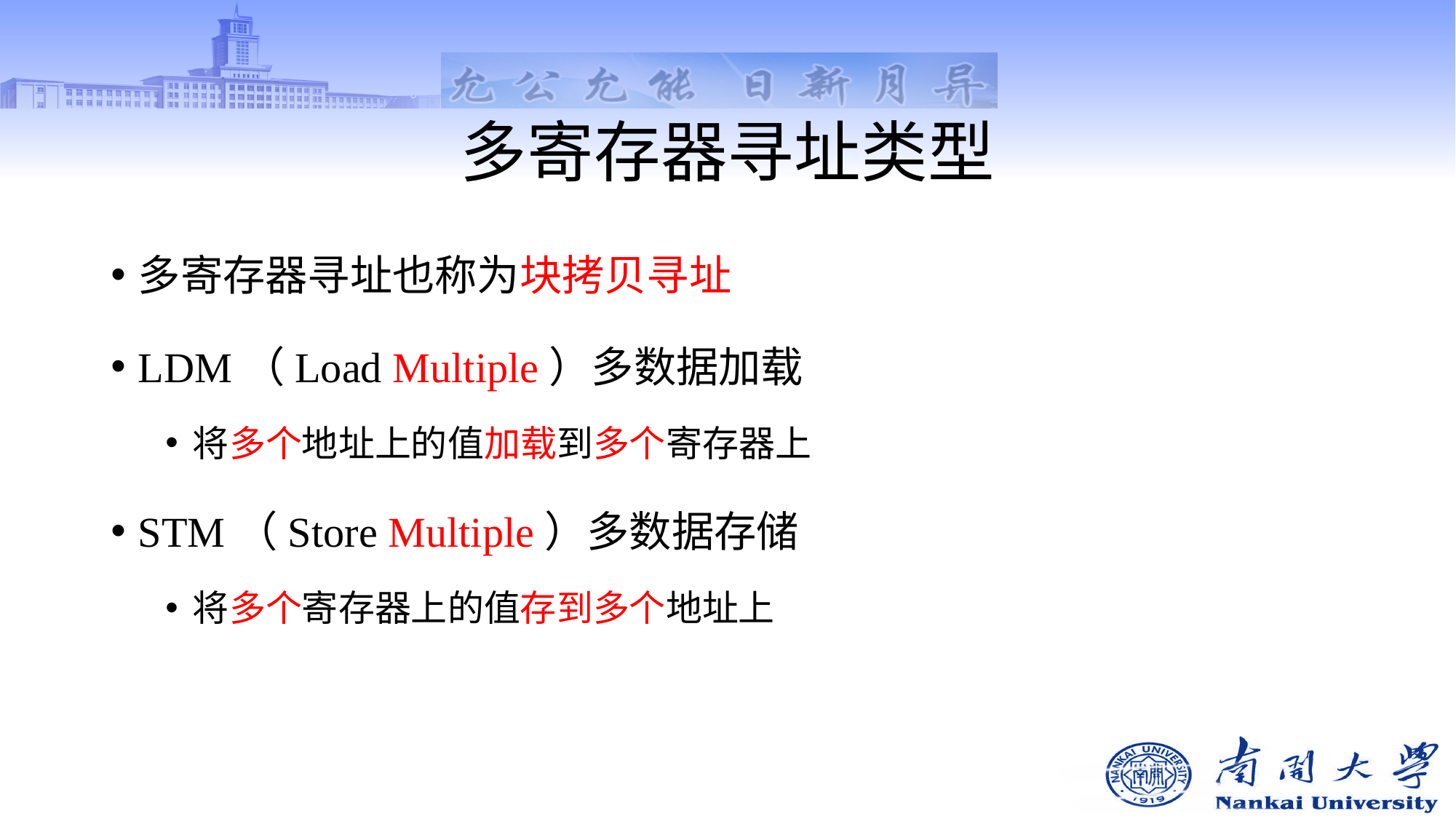

# 多寄存器寻址类型
多寄存器寻址也称为块拷贝寻址
LDM（Load Multiple）多数据加载
将多个地址上的值加载到多个寄存器上
STM（Store Multiple）多数据存储
将多个寄存器上的值存到多个地址上